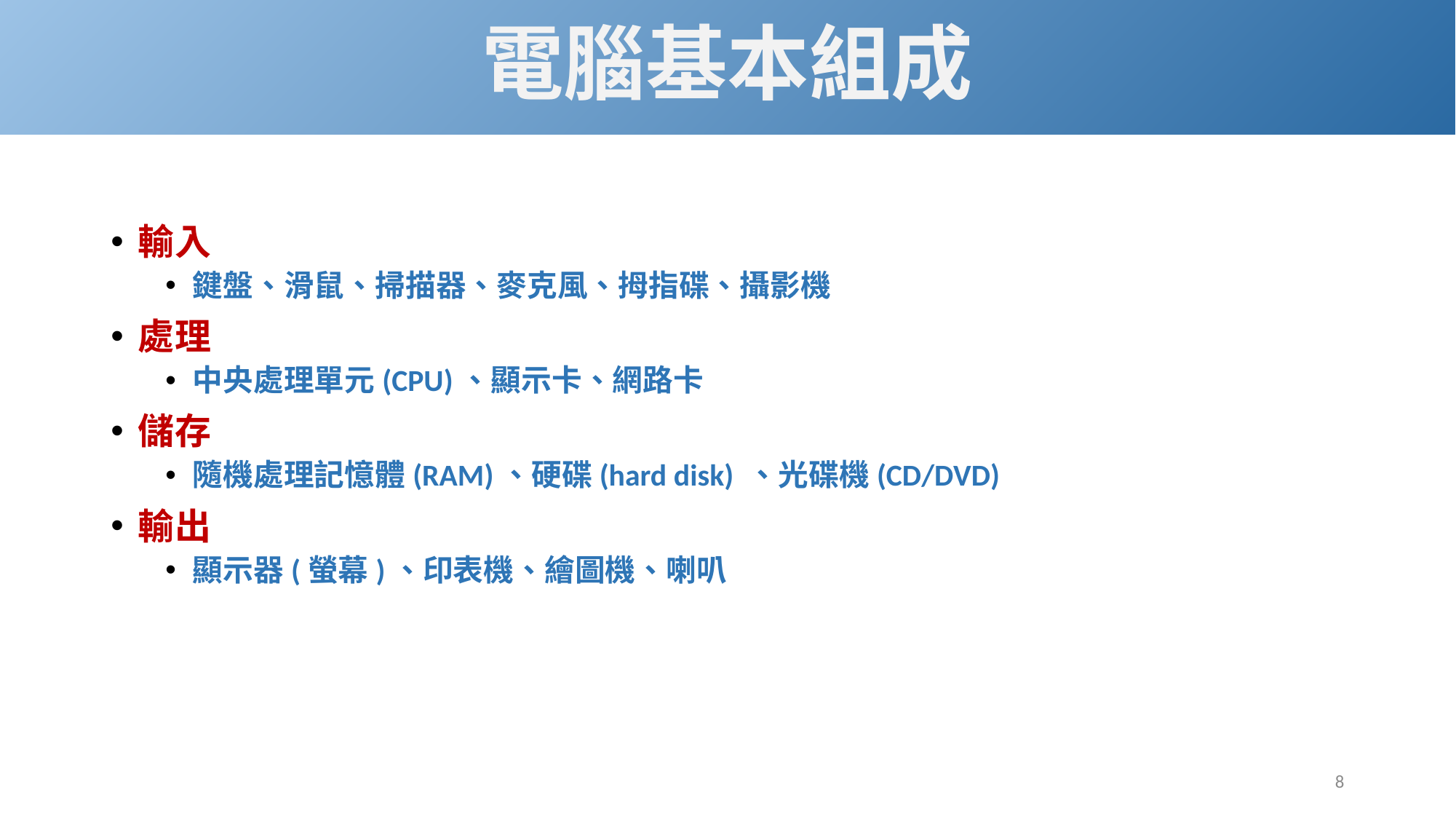

# 電腦基本組成
輸入
鍵盤、滑鼠、掃描器、麥克風、拇指碟、攝影機
處理
中央處理單元(CPU)、顯示卡、網路卡
儲存
隨機處理記憶體(RAM)、硬碟(hard disk) 、光碟機(CD/DVD)
輸出
顯示器(螢幕)、印表機、繪圖機、喇叭
8